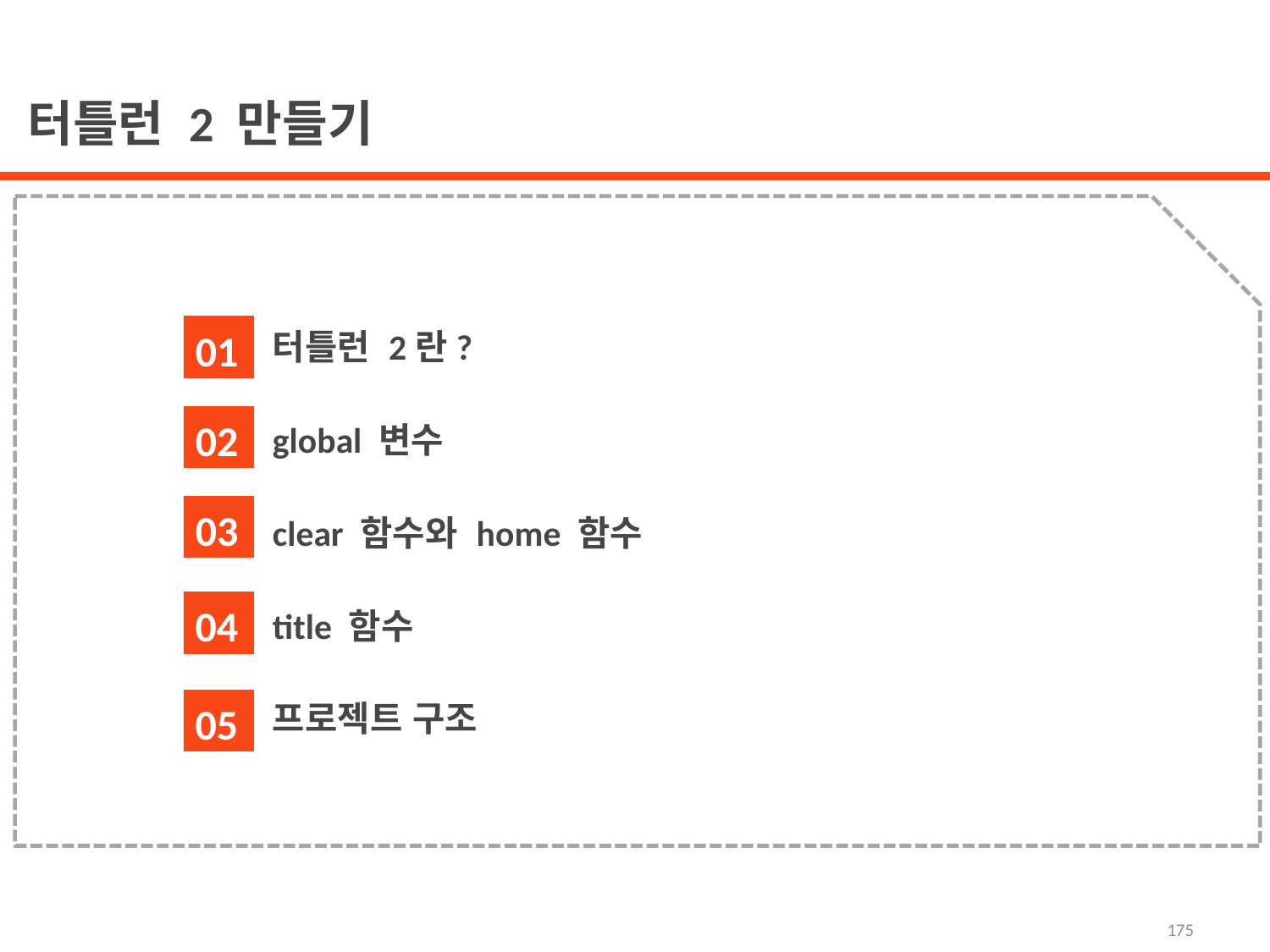

터틀런 2 만들기

터틀런 2란?

global 변수

clear 함수와 home 함수

title 함수

프로젝트 구조

01

02

03

04

05
175